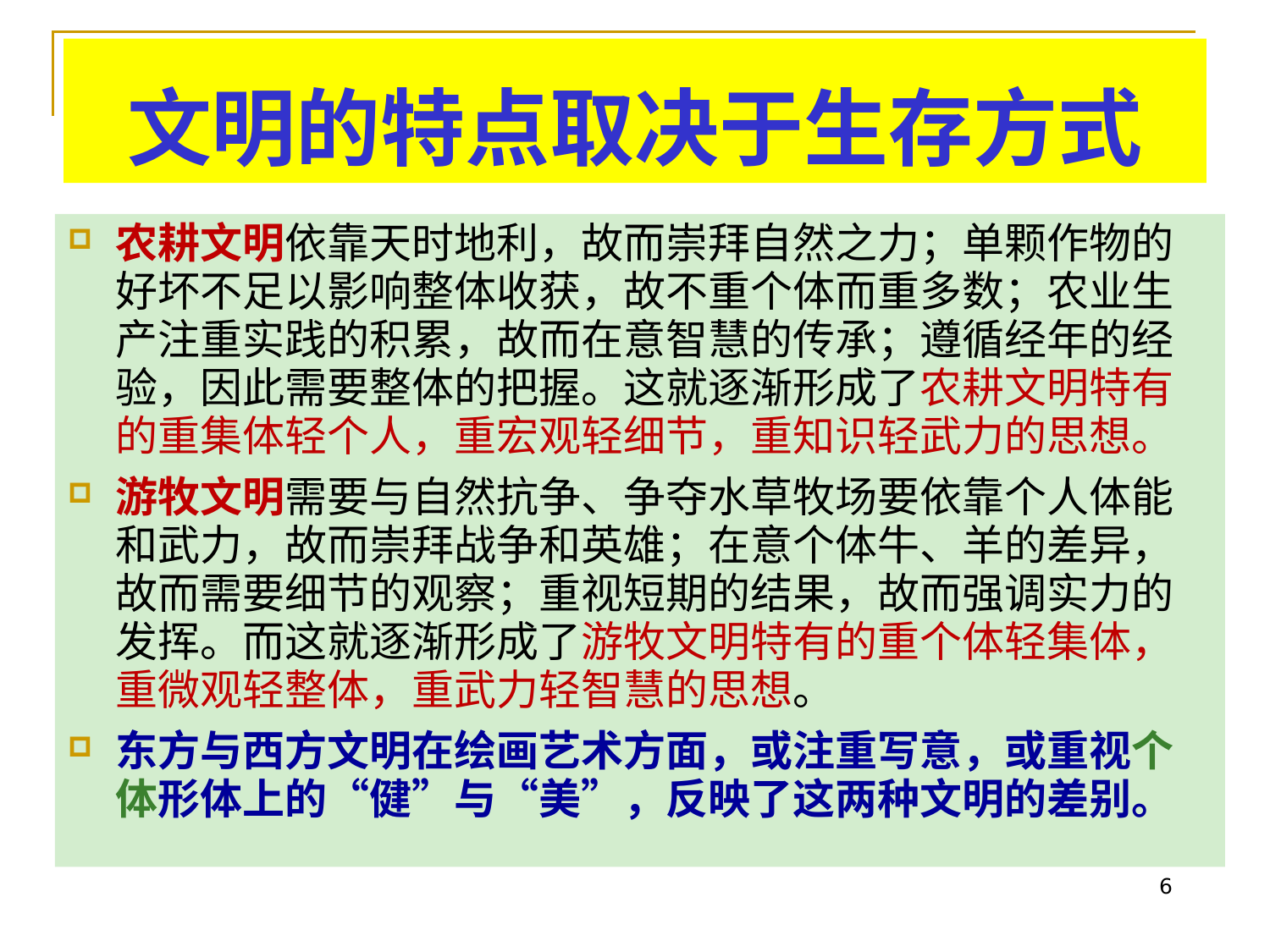

文明的特点取决于生存方式
农耕文明依靠天时地利，故而崇拜自然之力；单颗作物的好坏不足以影响整体收获，故不重个体而重多数；农业生产注重实践的积累，故而在意智慧的传承；遵循经年的经验，因此需要整体的把握。这就逐渐形成了农耕文明特有的重集体轻个人，重宏观轻细节，重知识轻武力的思想。
游牧文明需要与自然抗争、争夺水草牧场要依靠个人体能和武力，故而崇拜战争和英雄；在意个体牛、羊的差异，故而需要细节的观察；重视短期的结果，故而强调实力的发挥。而这就逐渐形成了游牧文明特有的重个体轻集体，重微观轻整体，重武力轻智慧的思想。
东方与西方文明在绘画艺术方面，或注重写意，或重视个体形体上的“健”与“美”，反映了这两种文明的差别。
6